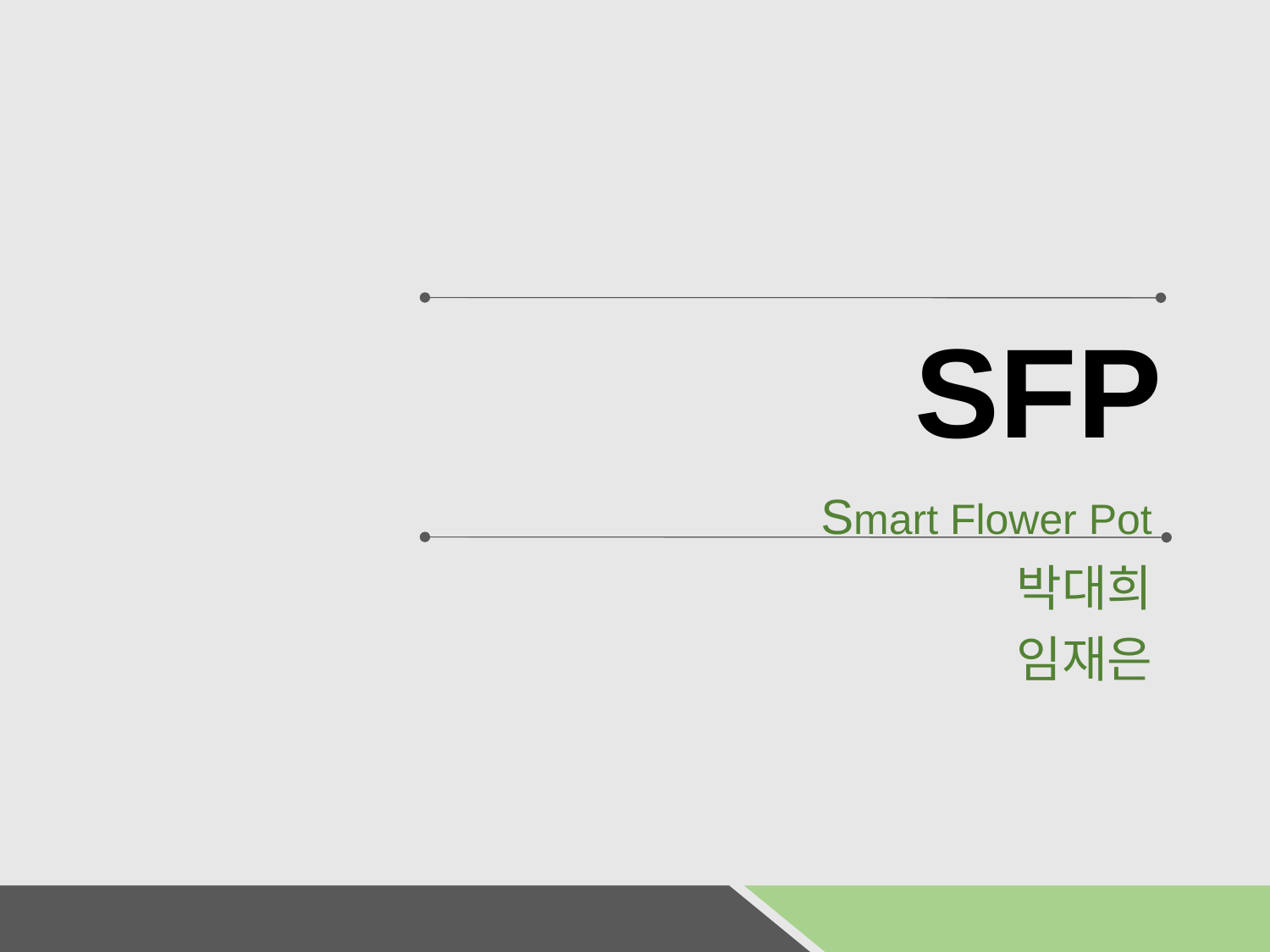

# SFP
Smart Flower Pot

박대희
임재은